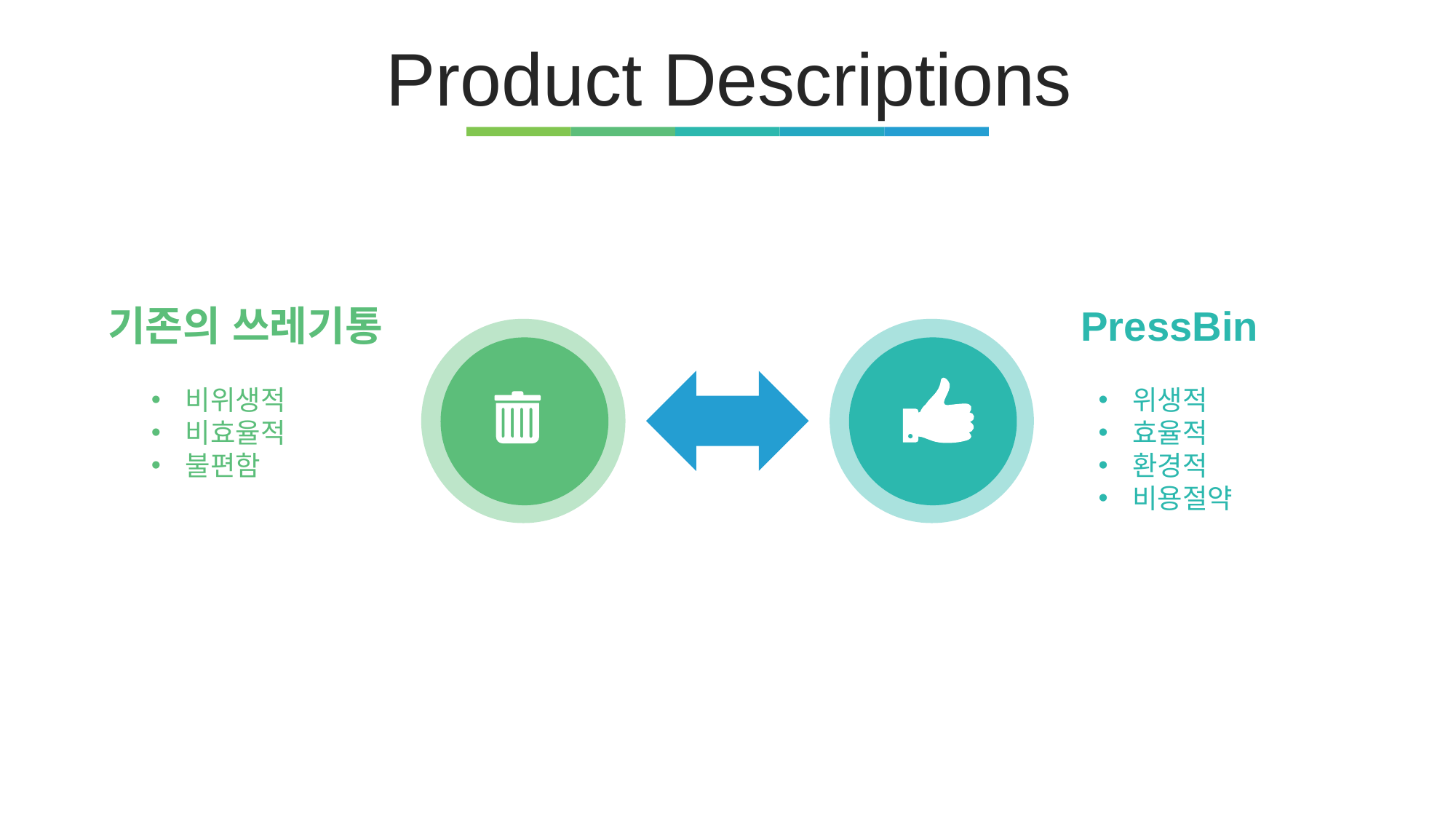

Product Descriptions
기존의 쓰레기통
PressBin

비위생적
비효율적
불편함

위생적
효율적
환경적
비용절약